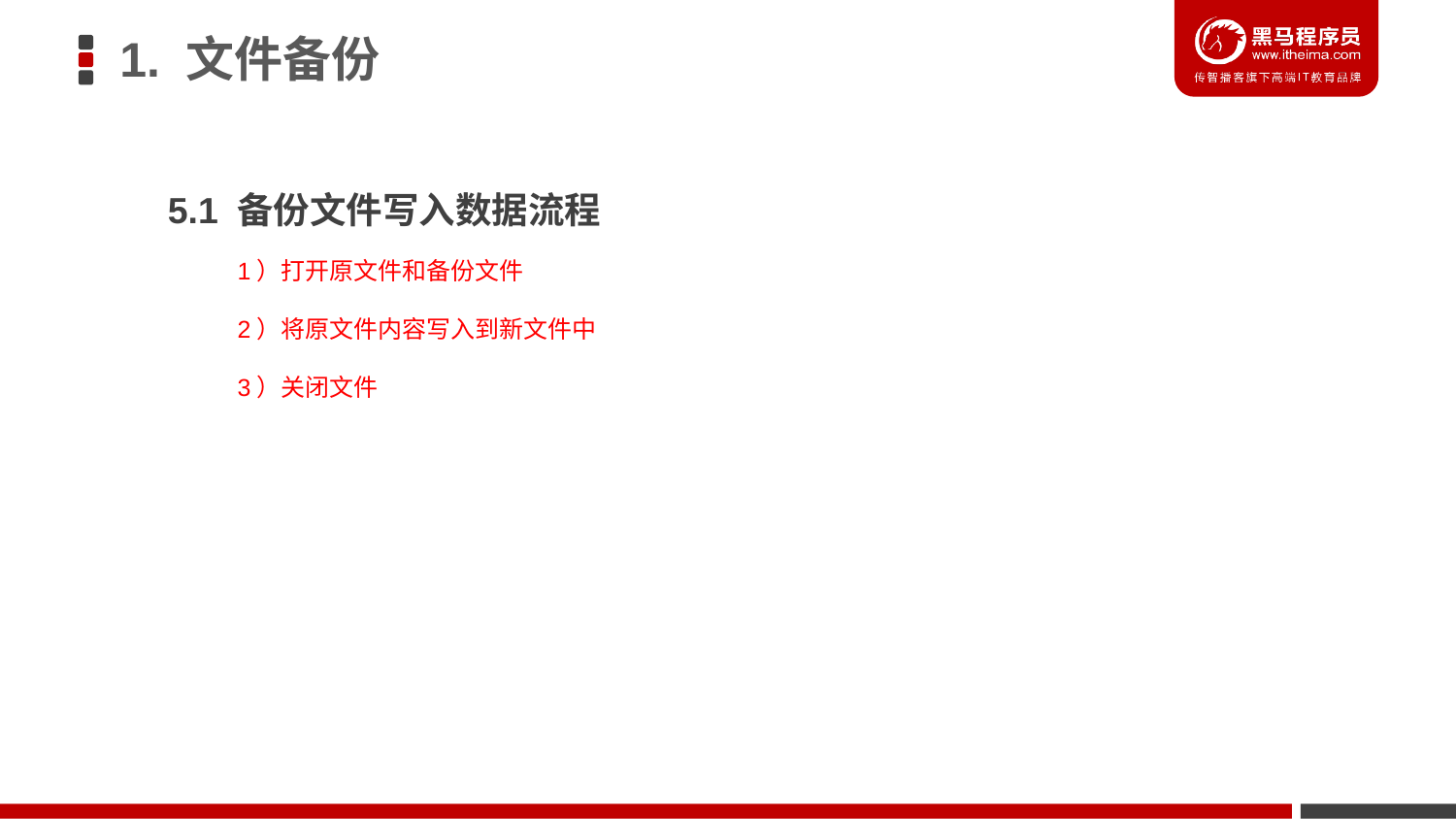

1. 文件备份
 5.1 备份文件写入数据流程
1）打开原文件和备份文件

2）将原文件内容写入到新文件中

3）关闭文件